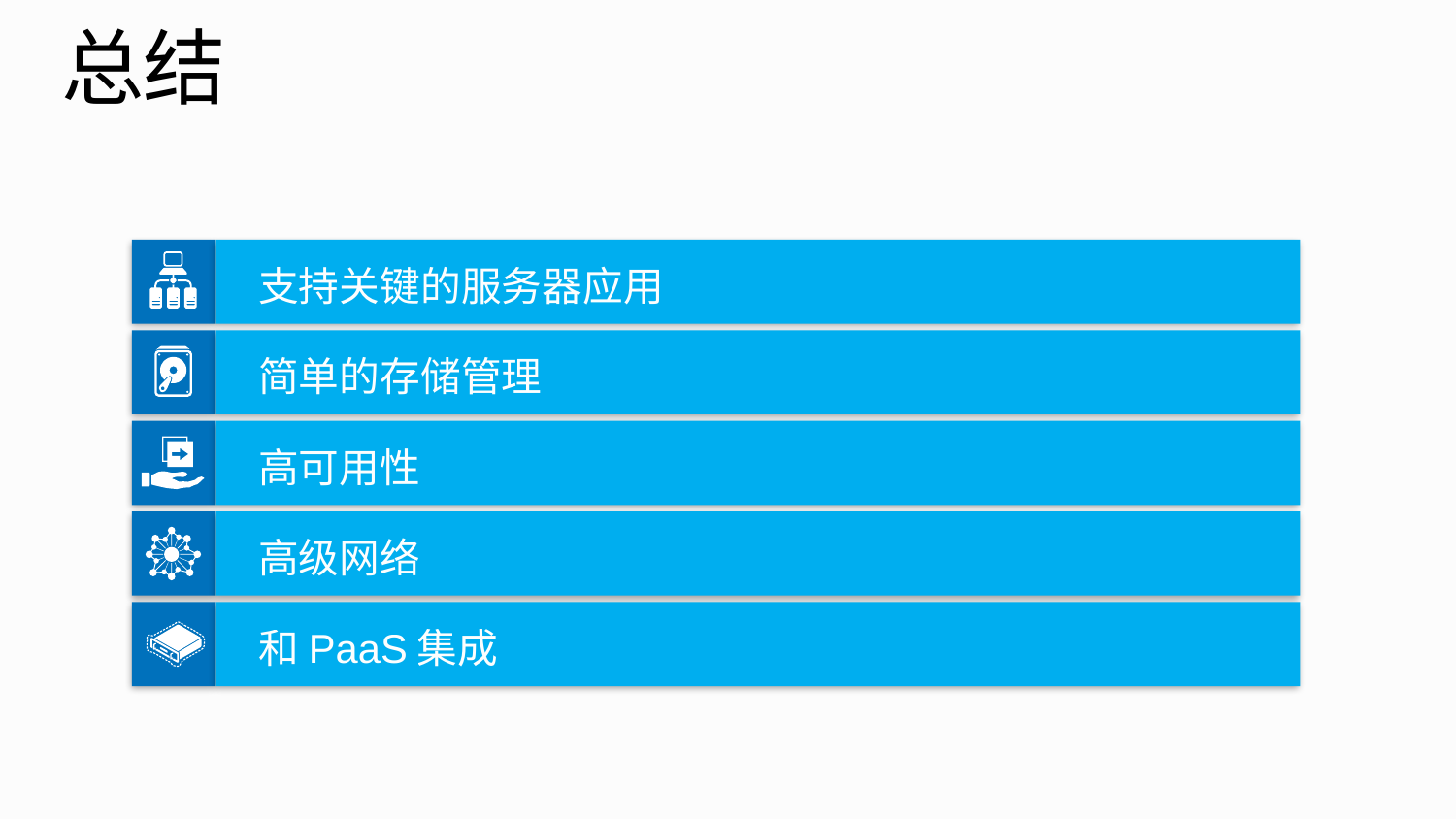

# 总结

支持关键的服务器应用

简单的存储管理

高可用性

高级网络

和PaaS集成